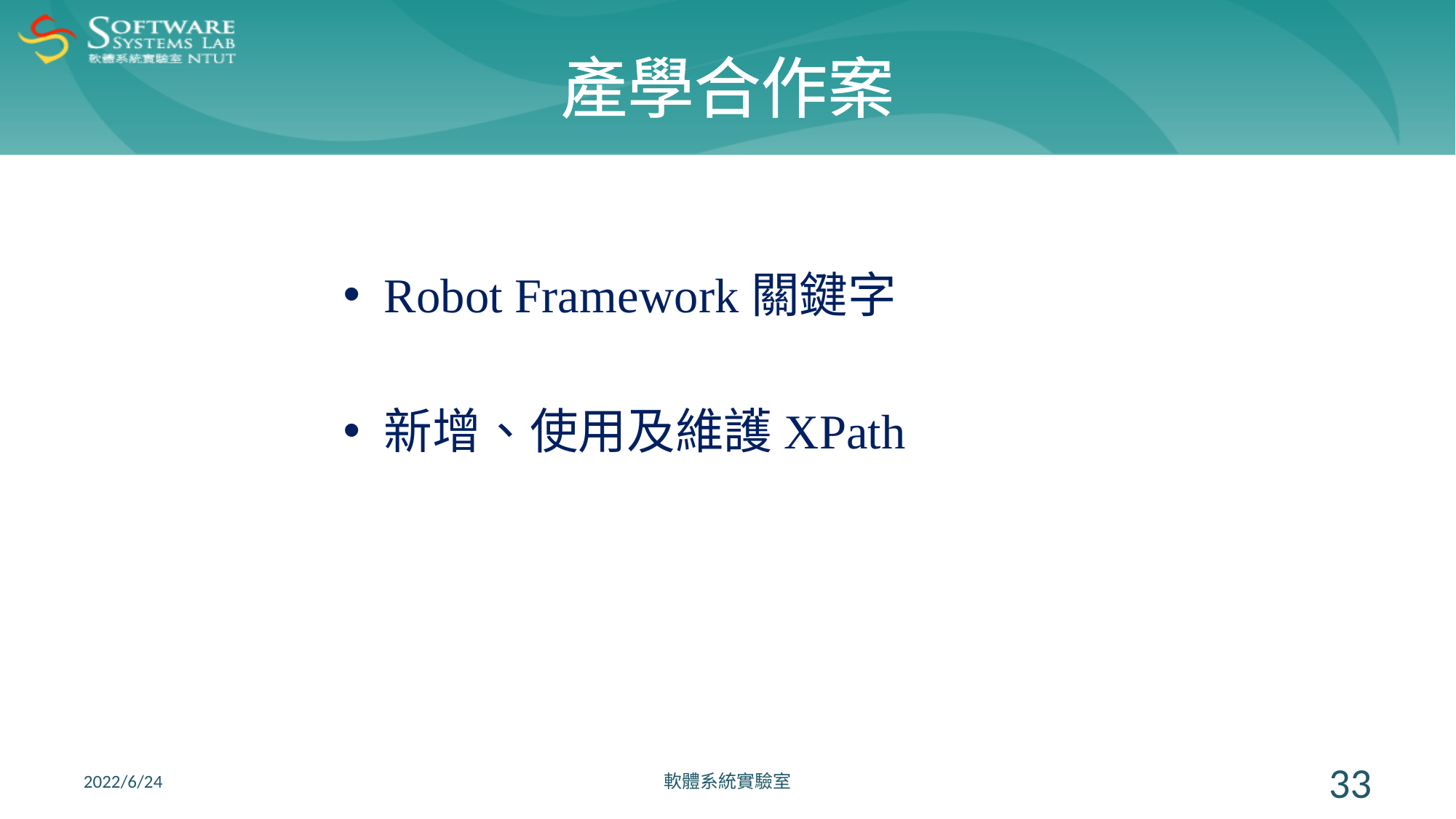

# 產學合作案
Robot Framework關鍵字

新增、使用及維護XPath
2022/6/24
軟體系統實驗室
33